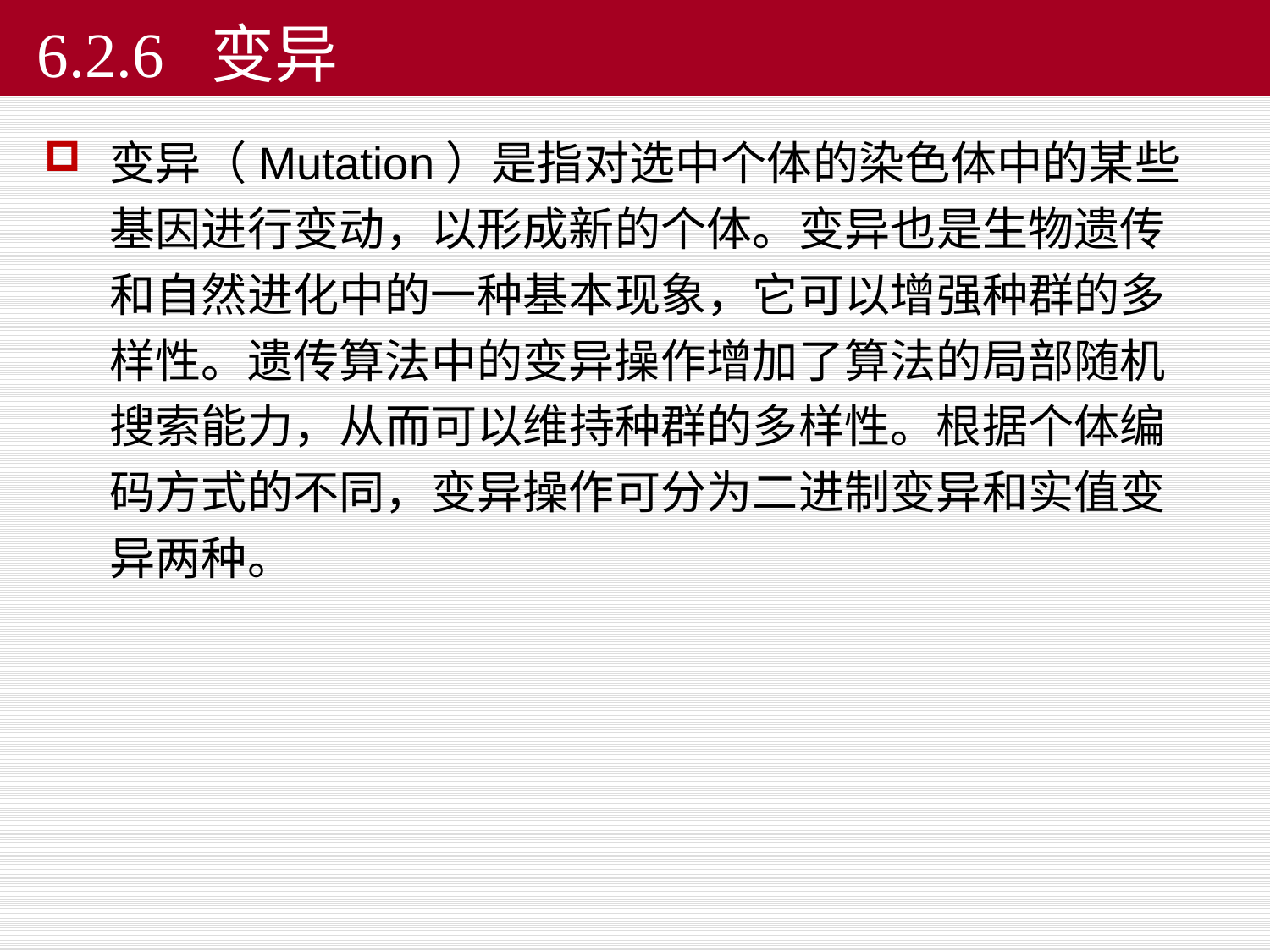

# 6.2.6  变异
变异（Mutation）是指对选中个体的染色体中的某些基因进行变动，以形成新的个体。变异也是生物遗传和自然进化中的一种基本现象，它可以增强种群的多样性。遗传算法中的变异操作增加了算法的局部随机搜索能力，从而可以维持种群的多样性。根据个体编码方式的不同，变异操作可分为二进制变异和实值变异两种。
62